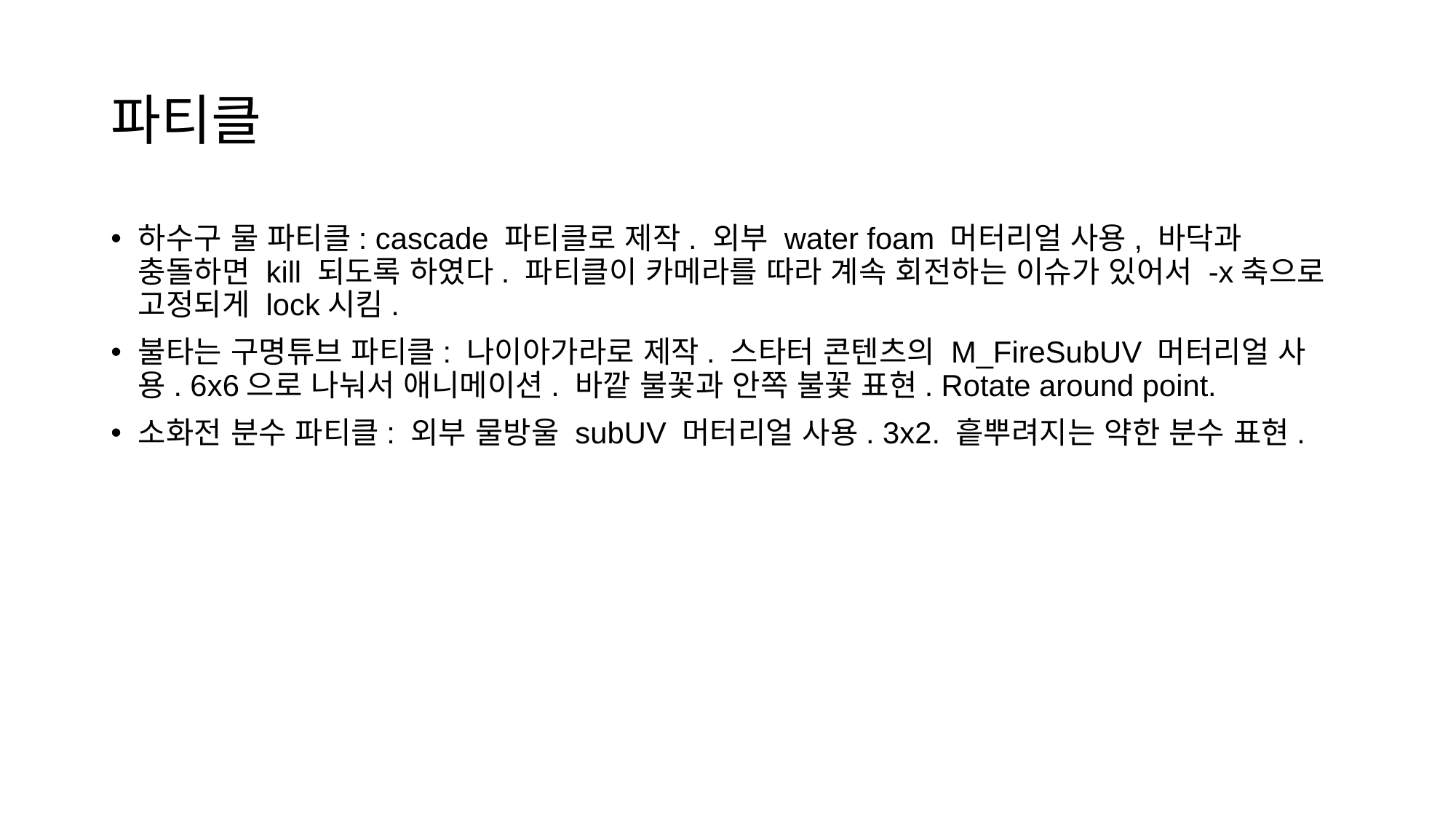

# 파티클
하수구 물 파티클: cascade 파티클로 제작. 외부 water foam 머터리얼 사용, 바닥과 충돌하면 kill 되도록 하였다. 파티클이 카메라를 따라 계속 회전하는 이슈가 있어서 -x축으로 고정되게 lock시킴.
불타는 구명튜브 파티클: 나이아가라로 제작. 스타터 콘텐츠의 M_FireSubUV 머터리얼 사용. 6x6으로 나눠서 애니메이션. 바깥 불꽃과 안쪽 불꽃 표현. Rotate around point.
소화전 분수 파티클: 외부 물방울 subUV 머터리얼 사용. 3x2. 흩뿌려지는 약한 분수 표현.